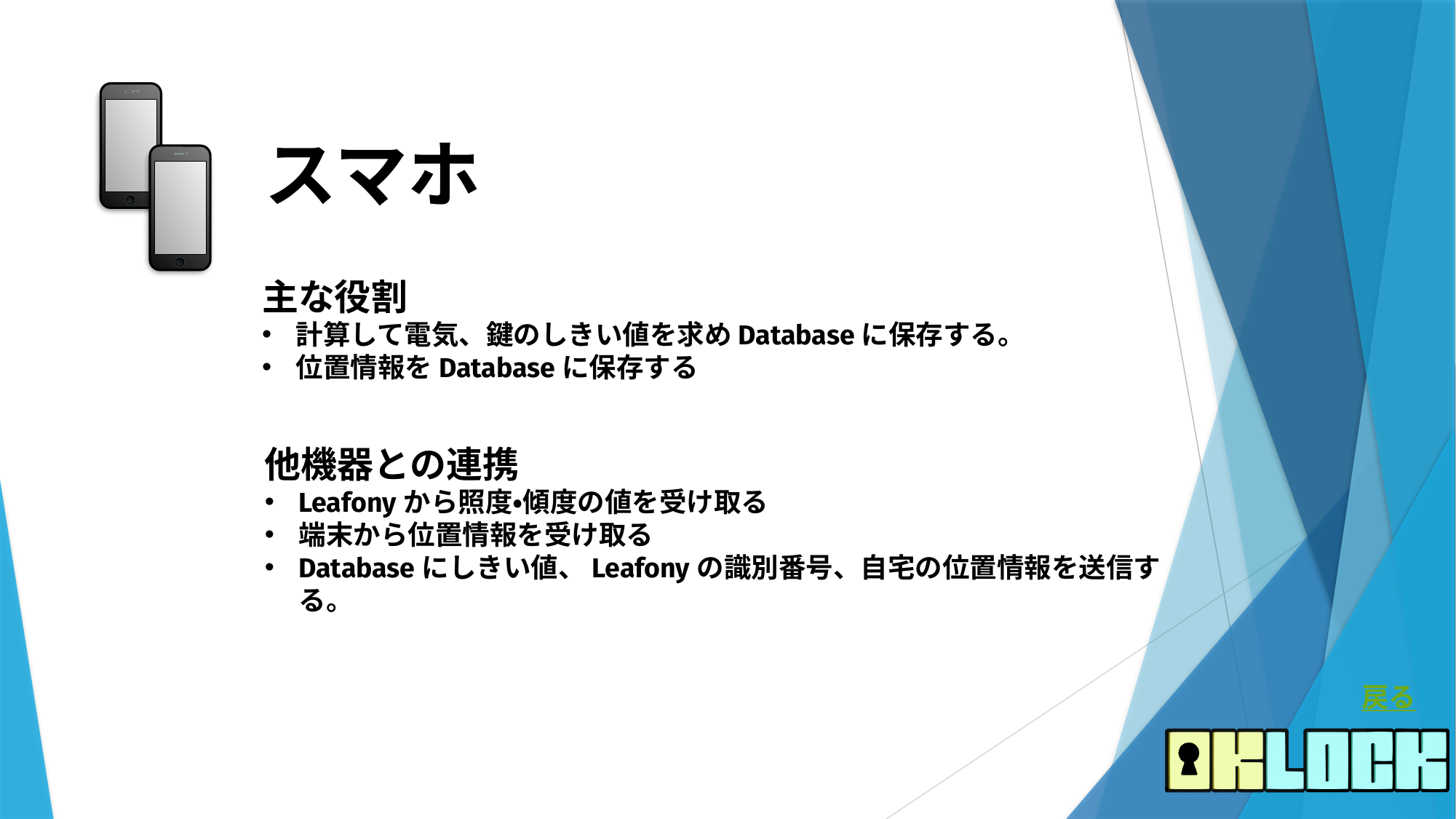

スマホ
主な役割
計算して電気、鍵のしきい値を求めDatabaseに保存する。
位置情報をDatabaseに保存する
他機器との連携
Leafonyから照度・傾度の値を受け取る
端末から位置情報を受け取る
Databaseにしきい値、Leafonyの識別番号、自宅の位置情報を送信する。
戻る